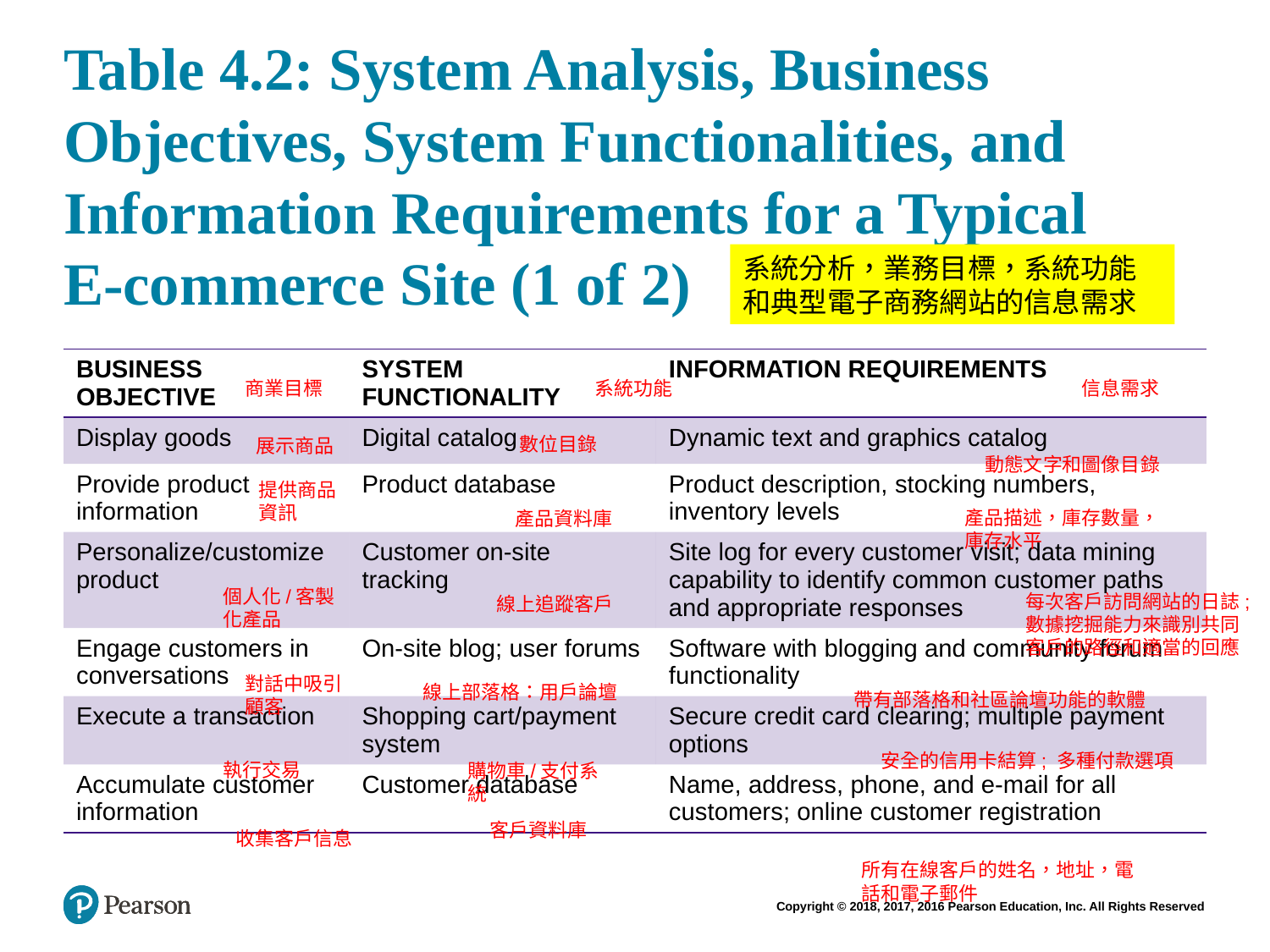

# Table 4.2: System Analysis, Business Objectives, System Functionalities, and Information Requirements for a Typical E-commerce Site (1 of 2)
系統分析，業務目標，系統功能和典型電子商務網站的信息需求
| BUSINESS OBJECTIVE | SYSTEM FUNCTIONALITY | INFORMATION REQUIREMENTS |
| --- | --- | --- |
| Display goods | Digital catalog | Dynamic text and graphics catalog |
| Provide product information | Product database | Product description, stocking numbers, inventory levels |
| Personalize/customize product | Customer on-site tracking | Site log for every customer visit; data mining capability to identify common customer paths and appropriate responses |
| Engage customers in conversations | On-site blog; user forums | Software with blogging and community forum functionality |
| Execute a transaction | Shopping cart/payment system | Secure credit card clearing; multiple payment options |
| Accumulate customer information | Customer database | Name, address, phone, and e-mail for all customers; online customer registration |
商業目標
系統功能
信息需求
數位目錄
展示商品
動態文字和圖像目錄
提供商品資訊
產品描述，庫存數量，
庫存水平
產品資料庫
個人化/客製化產品
每次客戶訪問網站的日誌; 數據挖掘能力來識別共同客戶的路徑和適當的回應
線上追蹤客戶
對話中吸引
顧客
線上部落格：用戶論壇
帶有部落格和社區論壇功能的軟體
安全的信用卡結算; 多種付款選項
執行交易
購物車/支付系統
客戶資料庫
收集客戶信息
所有在線客戶的姓名，地址，電話和電子郵件